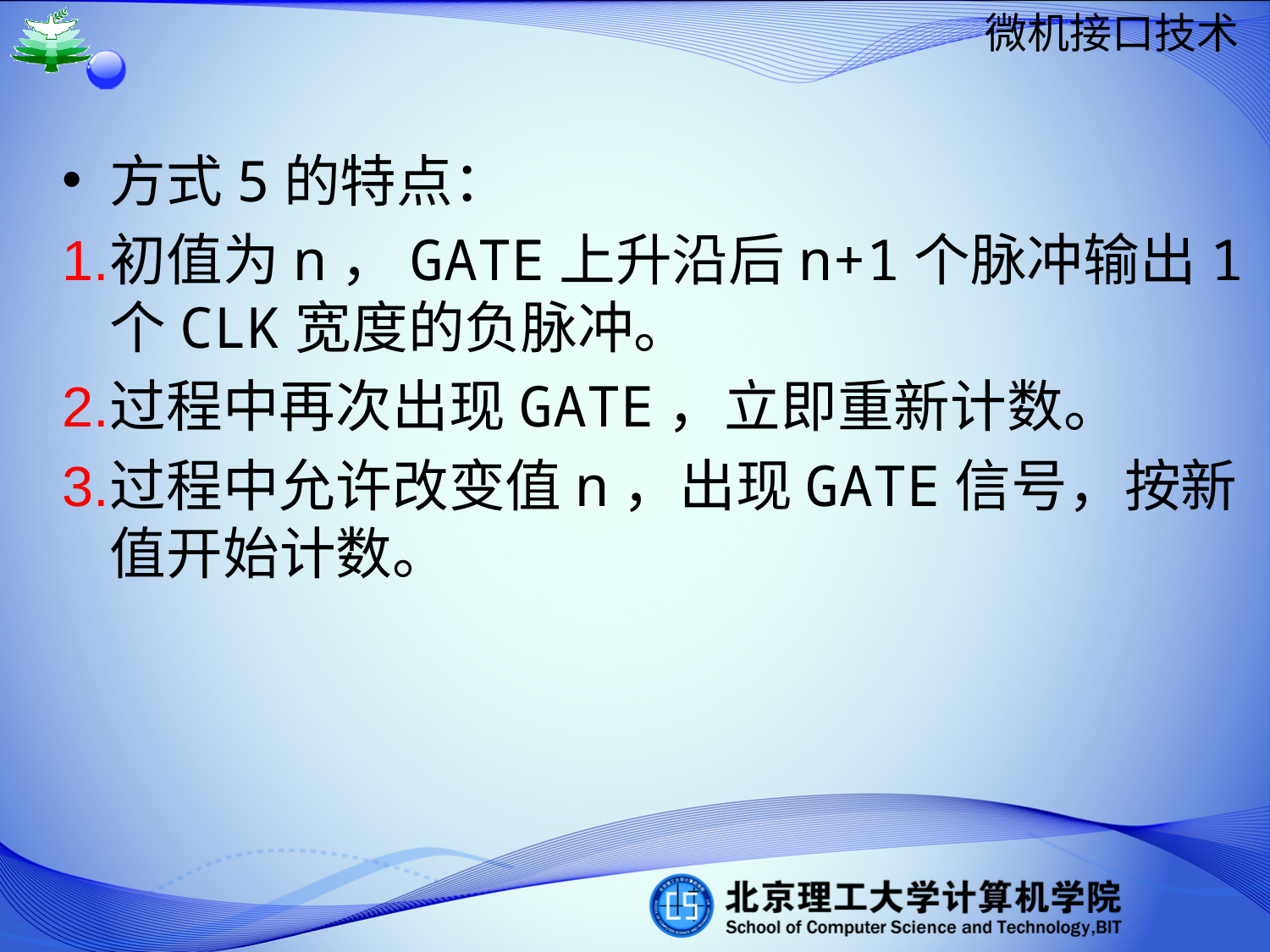

方式5的特点：
初值为n，GATE上升沿后n+1个脉冲输出1个CLK宽度的负脉冲。
过程中再次出现GATE，立即重新计数。
过程中允许改变值n，出现GATE信号，按新值开始计数。